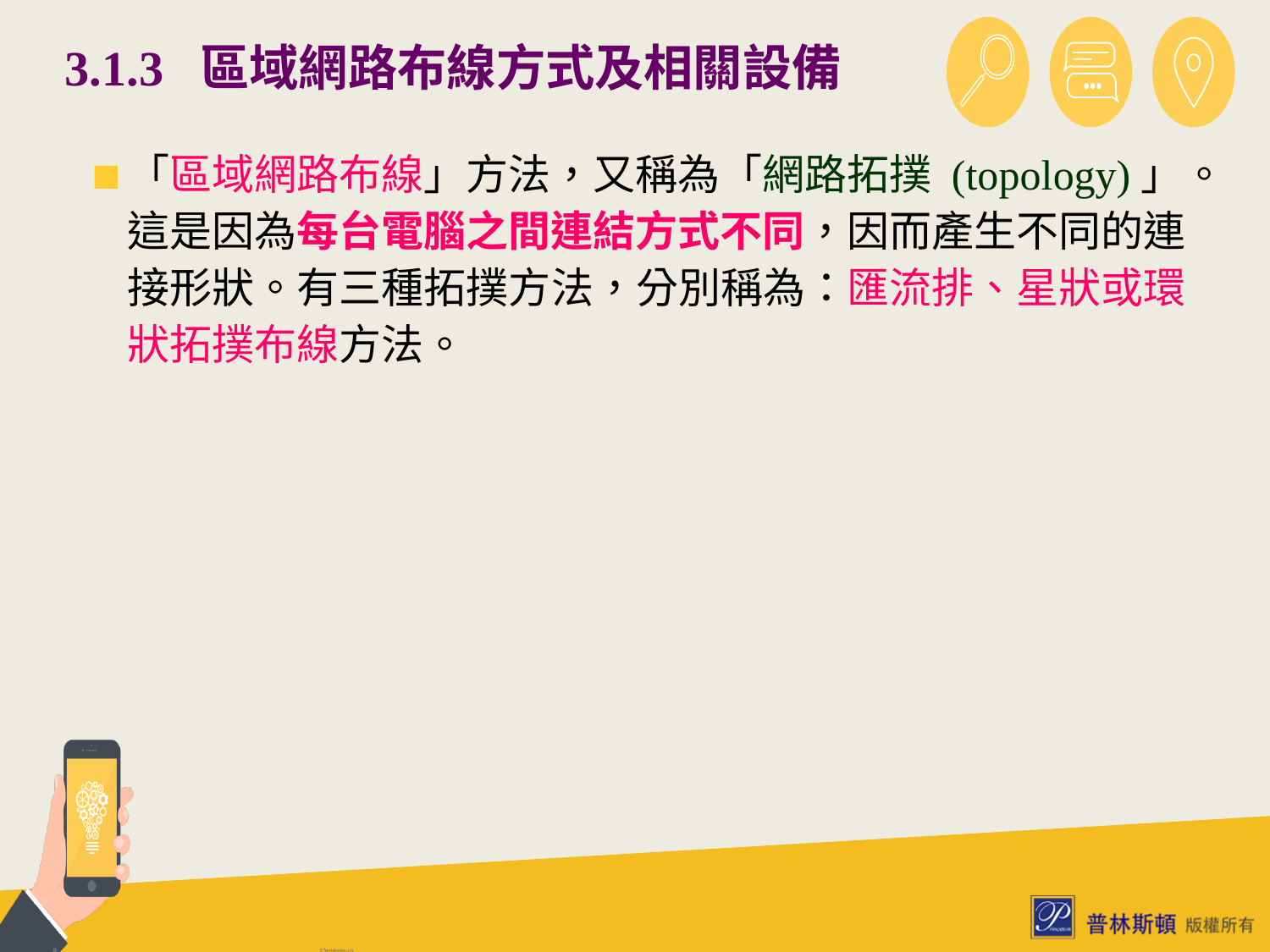

# 3.1.3  區域網路布線方式及相關設備
「區域網路布線」方法，又稱為「網路拓撲 (topol­ogy)」。這是因為每台電腦之間連結方式不同，因而產生不同的連接形狀。有三種拓撲方法，分別稱為：匯流排、星狀或環狀拓撲布線方法。